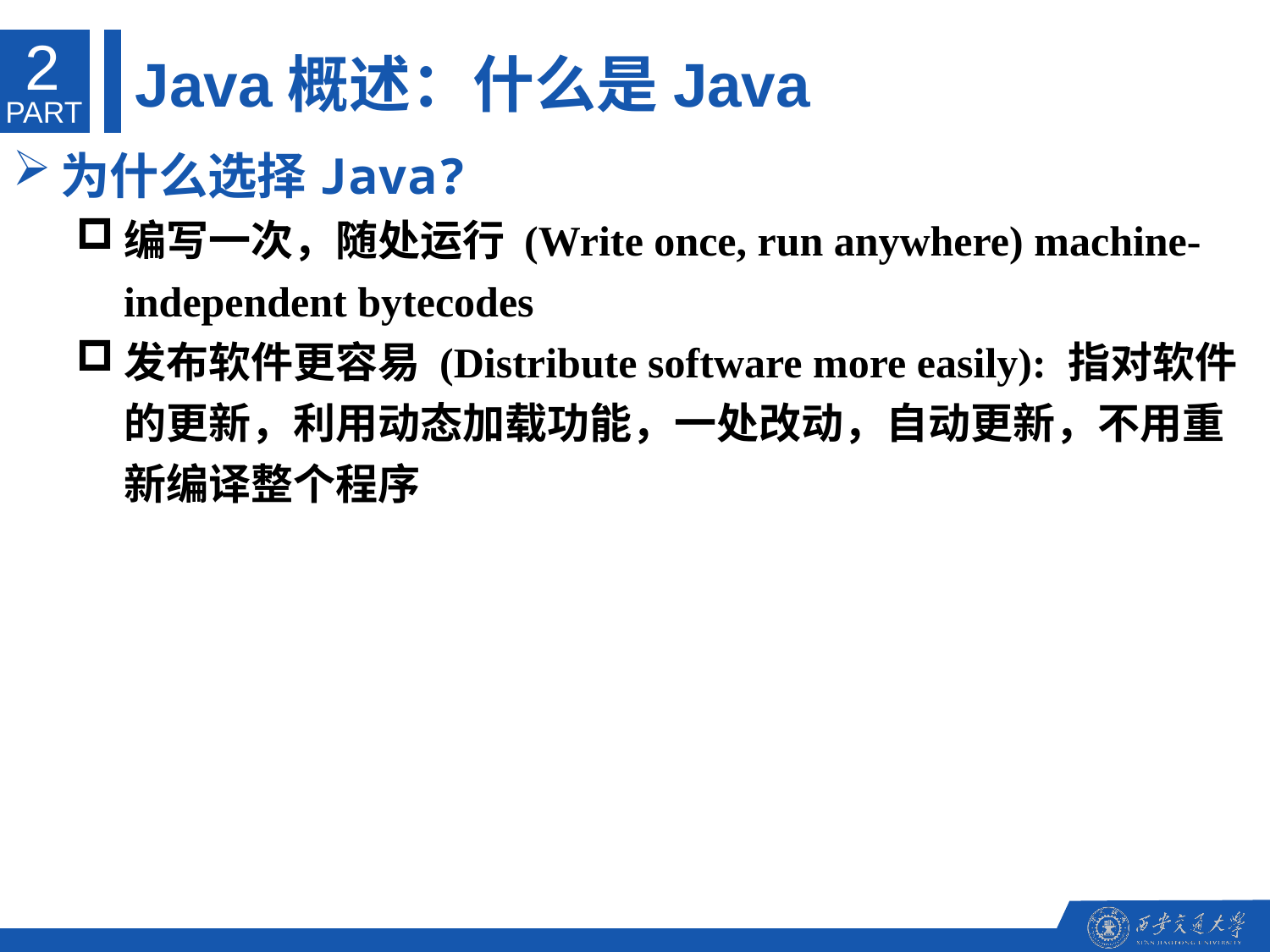

2
Java概述：什么是Java
PART
为什么选择Java?
编写一次，随处运行 (Write once, run anywhere) machine-independent bytecodes
发布软件更容易 (Distribute software more easily): 指对软件的更新，利用动态加载功能，一处改动，自动更新，不用重新编译整个程序